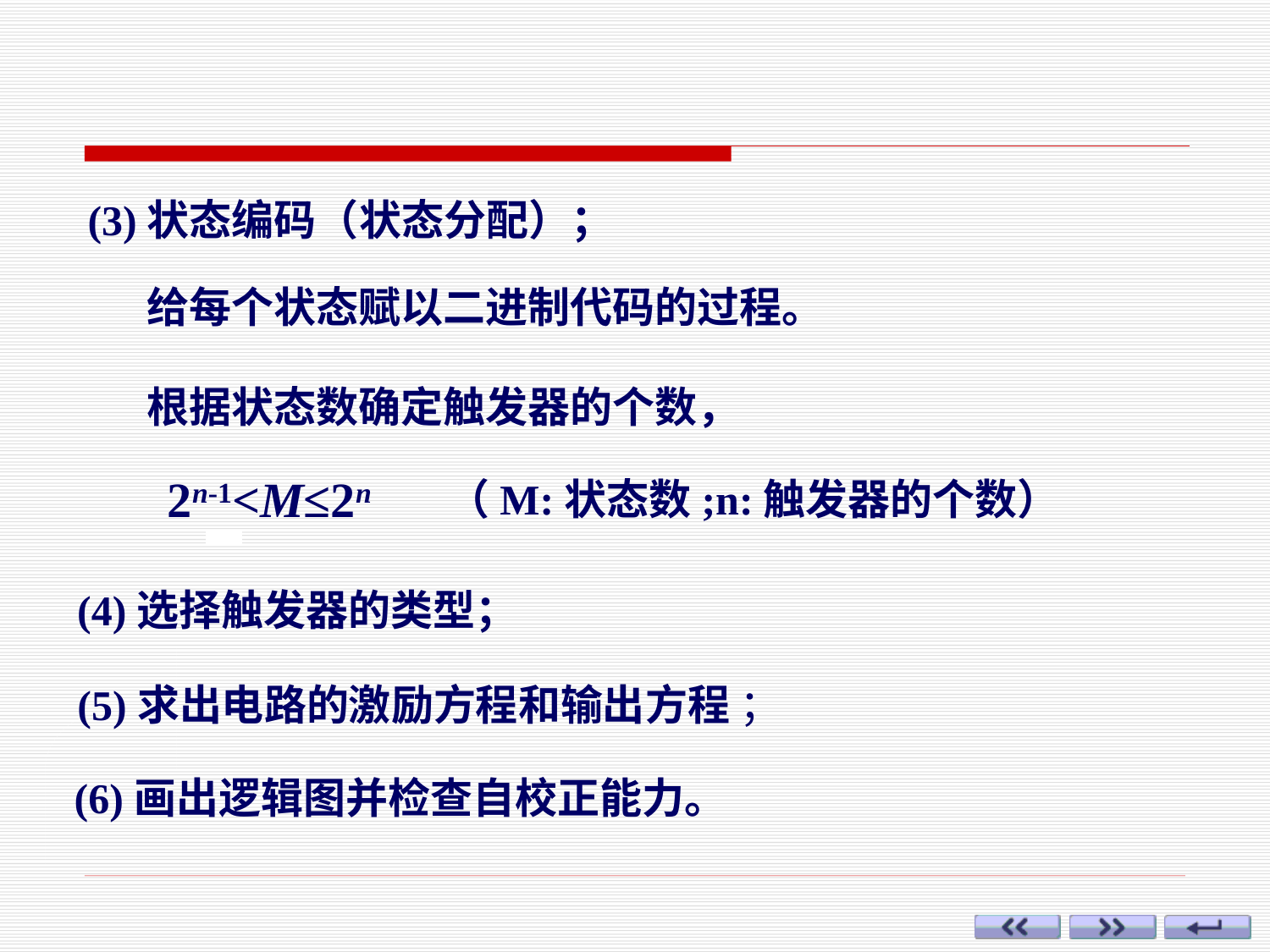

(3)状态编码（状态分配）；
给每个状态赋以二进制代码的过程。
根据状态数确定触发器的个数，
2n-1<M≤2n
（M:状态数;n:触发器的个数）

(4)选择触发器的类型；

(5)求出电路的激励方程和输出方程 ；
(6)画出逻辑图并检查自校正能力。